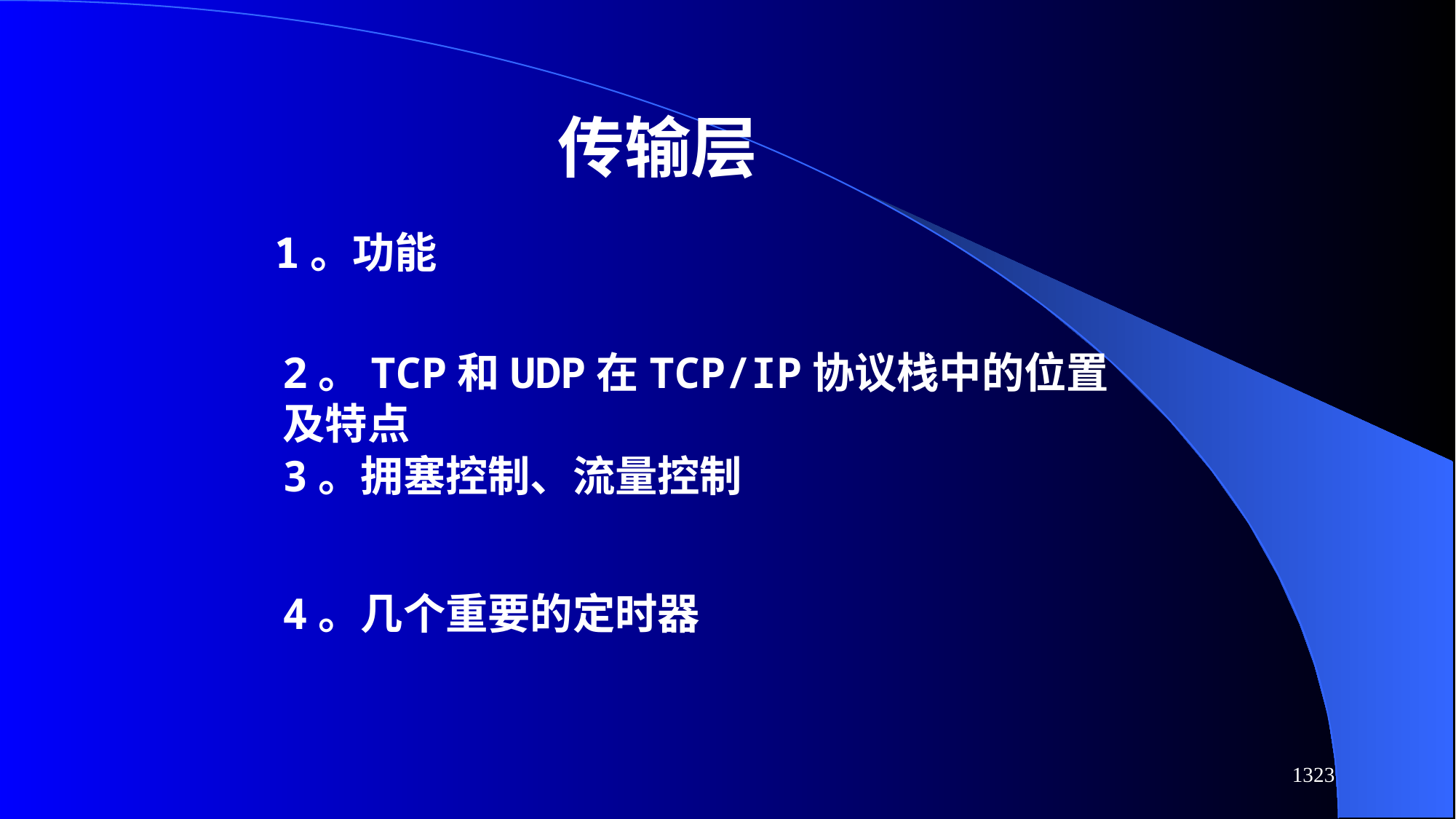

传输层
1。功能
2。TCP和UDP在TCP/IP协议栈中的位置及特点
3。拥塞控制、流量控制
4。几个重要的定时器
1323